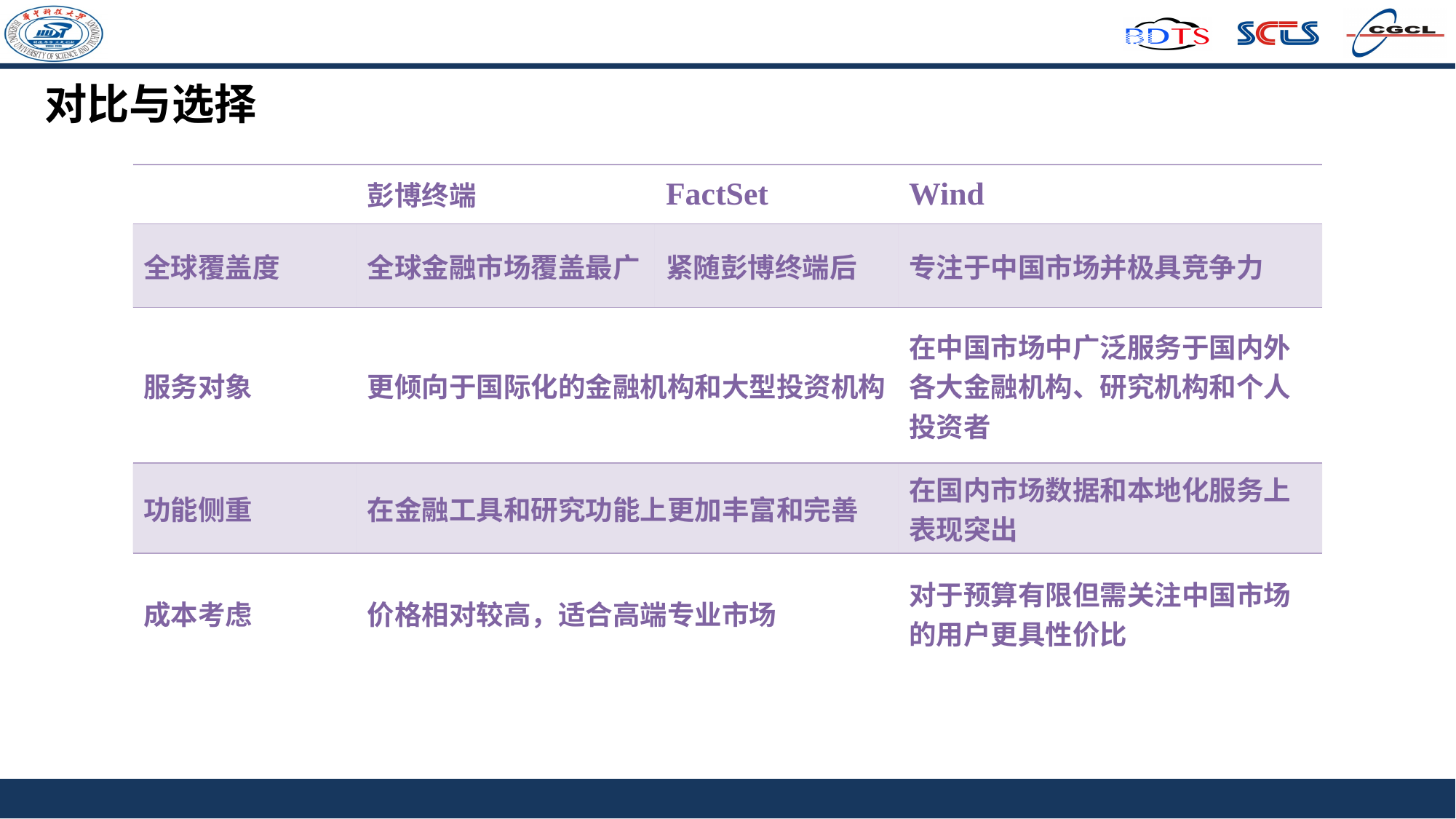

对比与选择
|  | 彭博终端 | FactSet | Wind |
| --- | --- | --- | --- |
| 全球覆盖度 | 全球金融市场覆盖最广 | 紧随彭博终端后 | 专注于中国市场并极具竞争力 |
| 服务对象 | 更倾向于国际化的金融机构和大型投资机构 |  | 在中国市场中广泛服务于国内外各大金融机构、研究机构和个人投资者 |
| 功能侧重 | 在金融工具和研究功能上更加丰富和完善 |  | 在国内市场数据和本地化服务上表现突出 |
| 成本考虑 | 价格相对较高，适合高端专业市场 |  | 对于预算有限但需关注中国市场的用户更具性价比 |

17